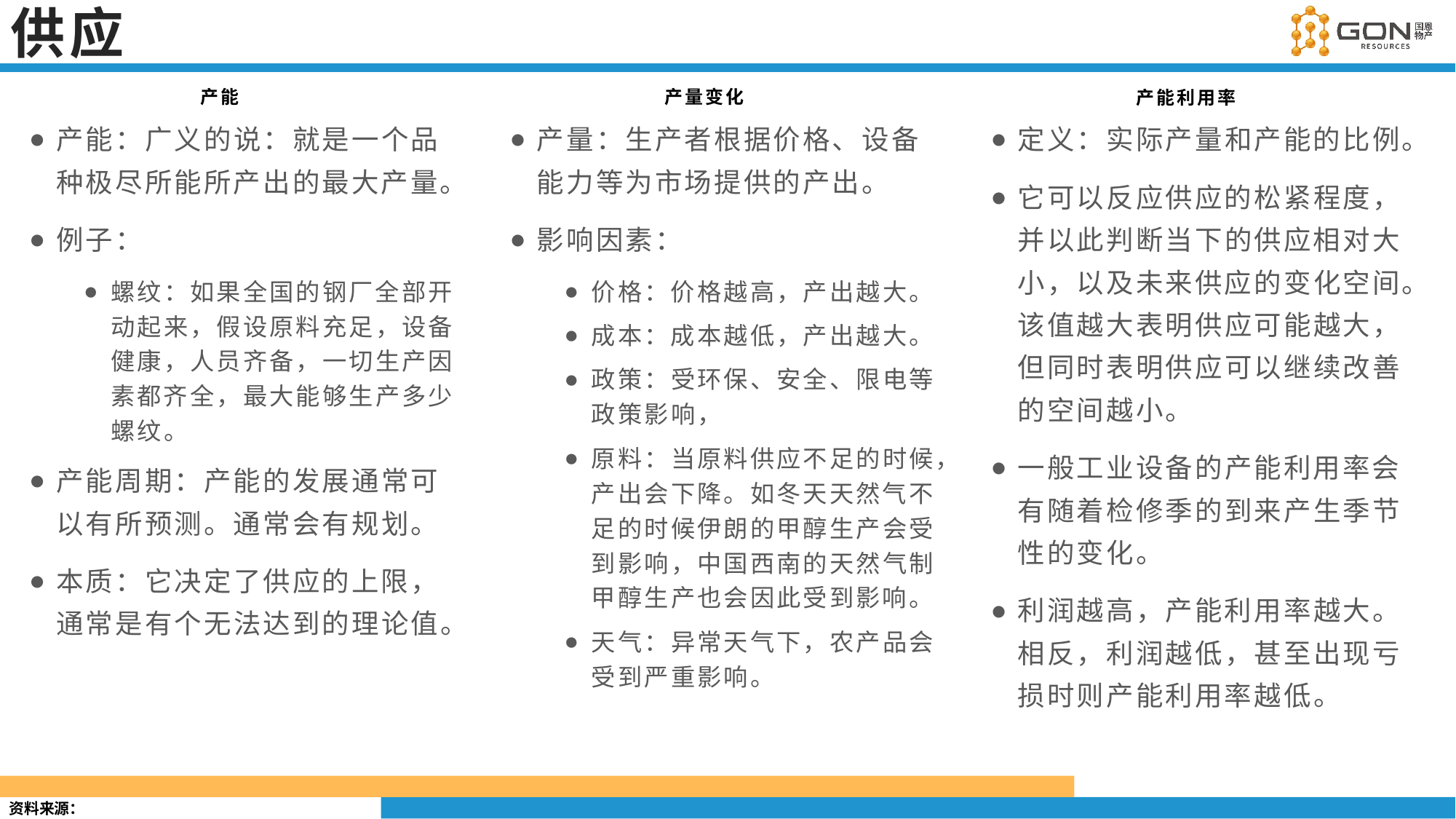

# 供应
产能
产量变化
产能利用率
产能：广义的说：就是一个品种极尽所能所产出的最大产量。
例子：
螺纹：如果全国的钢厂全部开动起来，假设原料充足，设备健康，人员齐备，一切生产因素都齐全，最大能够生产多少螺纹。
产能周期：产能的发展通常可以有所预测。通常会有规划。
本质：它决定了供应的上限，通常是有个无法达到的理论值。
产量：生产者根据价格、设备能力等为市场提供的产出。
影响因素：
价格：价格越高，产出越大。
成本：成本越低，产出越大。
政策：受环保、安全、限电等政策影响，
原料：当原料供应不足的时候，产出会下降。如冬天天然气不足的时候伊朗的甲醇生产会受到影响，中国西南的天然气制甲醇生产也会因此受到影响。
天气：异常天气下，农产品会受到严重影响。
定义：实际产量和产能的比例。
它可以反应供应的松紧程度，并以此判断当下的供应相对大小，以及未来供应的变化空间。该值越大表明供应可能越大，但同时表明供应可以继续改善的空间越小。
一般工业设备的产能利用率会有随着检修季的到来产生季节性的变化。
利润越高，产能利用率越大。相反，利润越低，甚至出现亏损时则产能利用率越低。